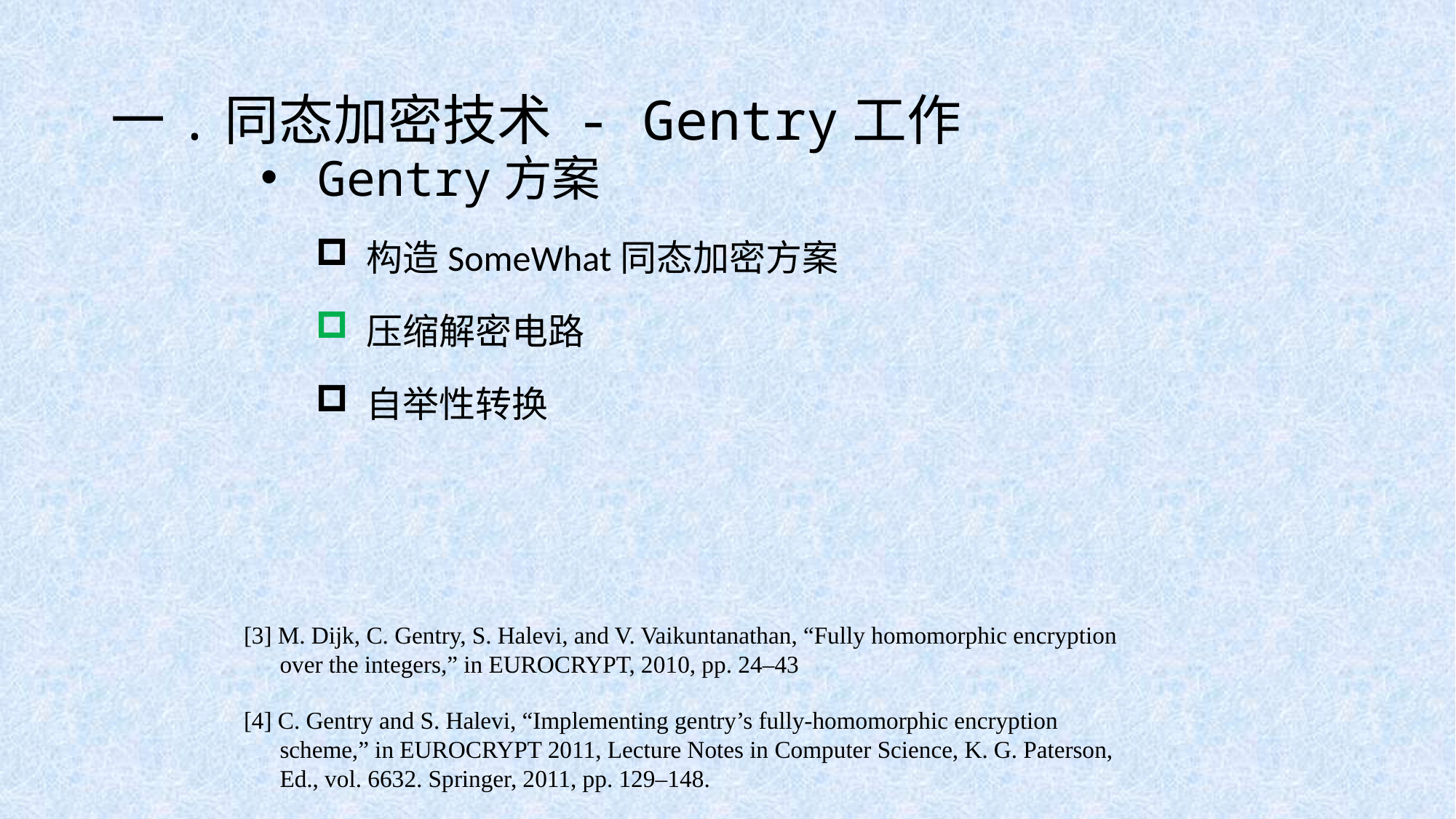

# 一.同态加密技术 - Gentry工作
 Gentry方案
 构造SomeWhat同态加密方案
 压缩解密电路
 自举性转换
[3] M. Dijk, C. Gentry, S. Halevi, and V. Vaikuntanathan, “Fully homomorphic encryption
      over the integers,” in EUROCRYPT, 2010, pp. 24–43
[4] C. Gentry and S. Halevi, “Implementing gentry’s fully-homomorphic encryption
      scheme,” in EUROCRYPT 2011, Lecture Notes in Computer Science, K. G. Paterson,
      Ed., vol. 6632. Springer, 2011, pp. 129–148.